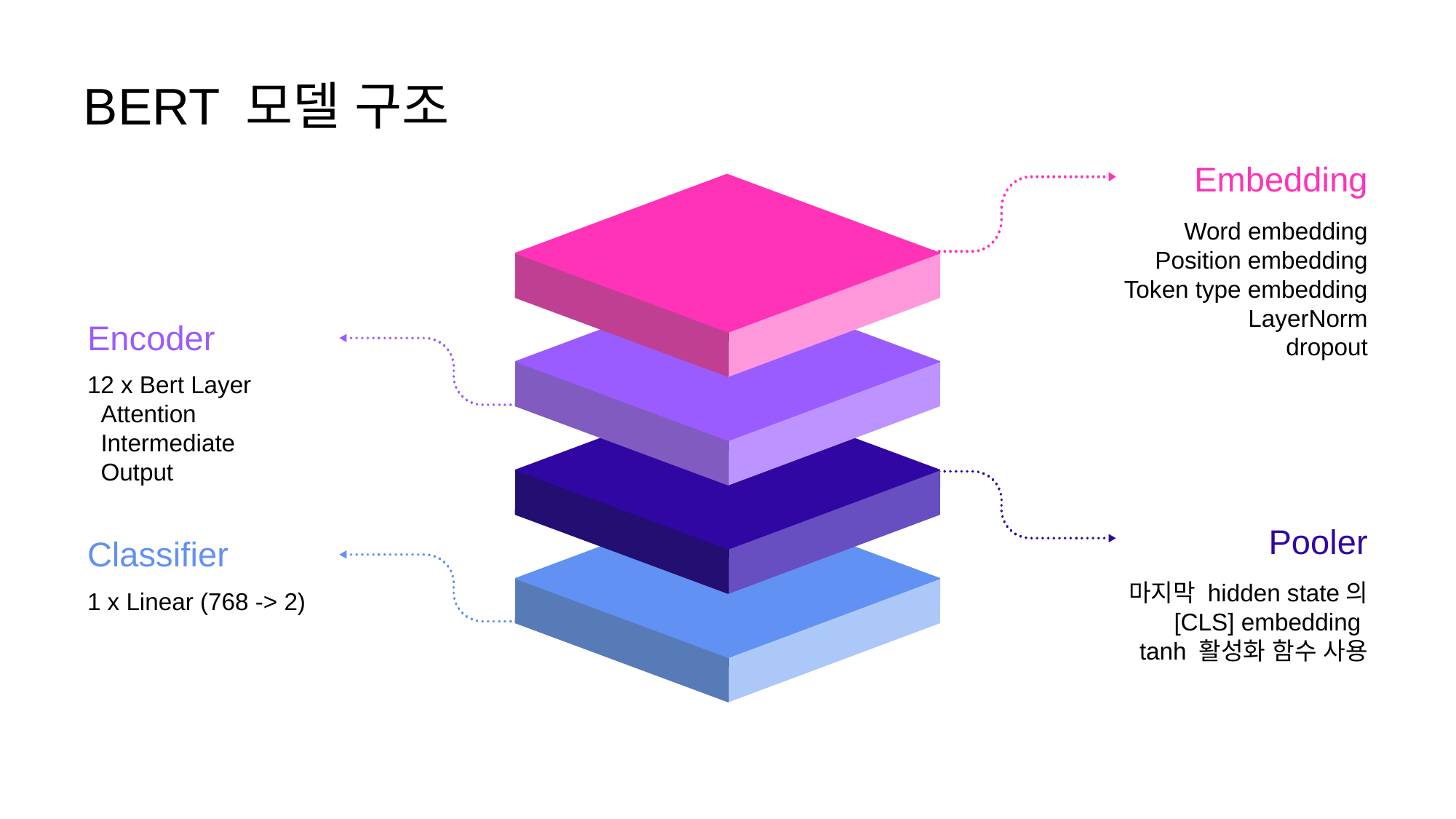

# BERT 모델 구조
Embedding
Word embedding
Position embedding
Token type embedding
LayerNorm
dropout

Encoder
12 x Bert Layer
  Attention
  Intermediate
  Output

Pooler
마지막 hidden state의
[CLS] embedding
tanh 활성화 함수 사용
Classifier
1 x Linear (768 -> 2)